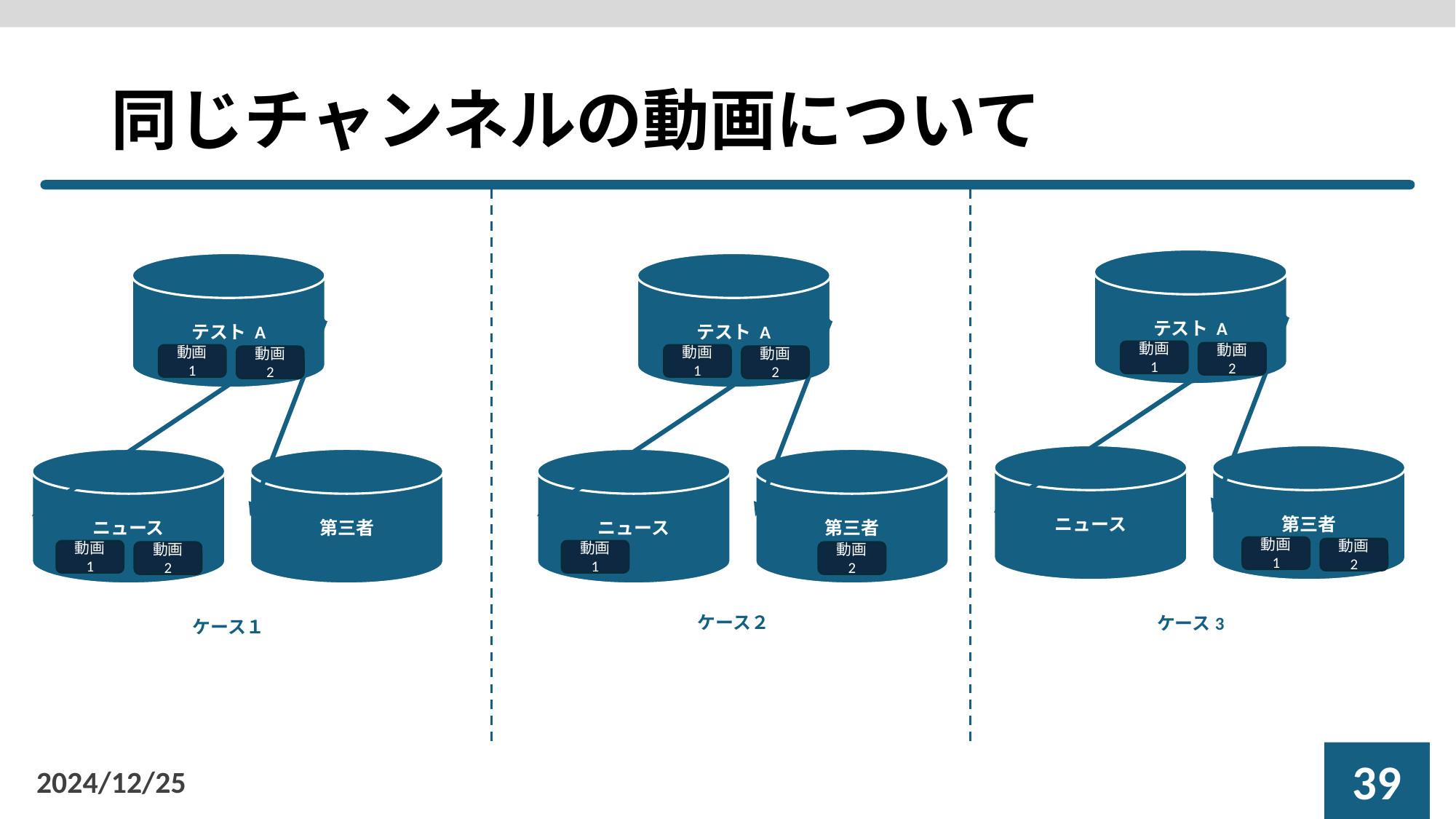

# 同じチャンネルの動画について

テスト A
テスト A
テスト A
動画 1
動画 2
動画 1
動画 1
動画 2
動画 2
ニュース
第三者
ニュース
ニュース
第三者
第三者
動画 1
動画 2
動画 1
動画 1
動画 2
動画 2
ケース２
ケース3
ケース１
39
2024/12/25